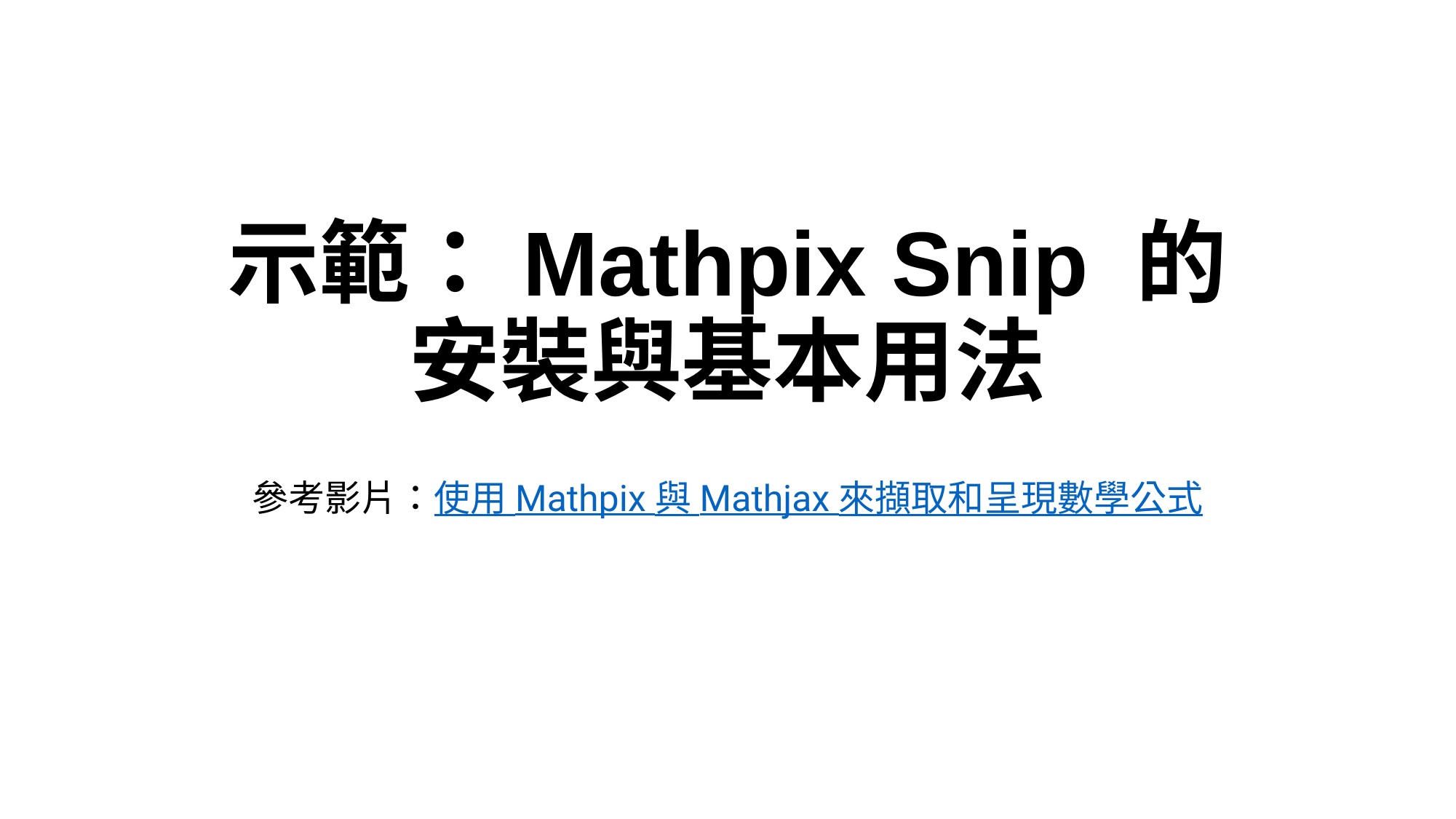

# 示範：Mathpix Snip 的 安裝與基本用法
參考影片：使用 Mathpix 與 Mathjax 來擷取和呈現數學公式